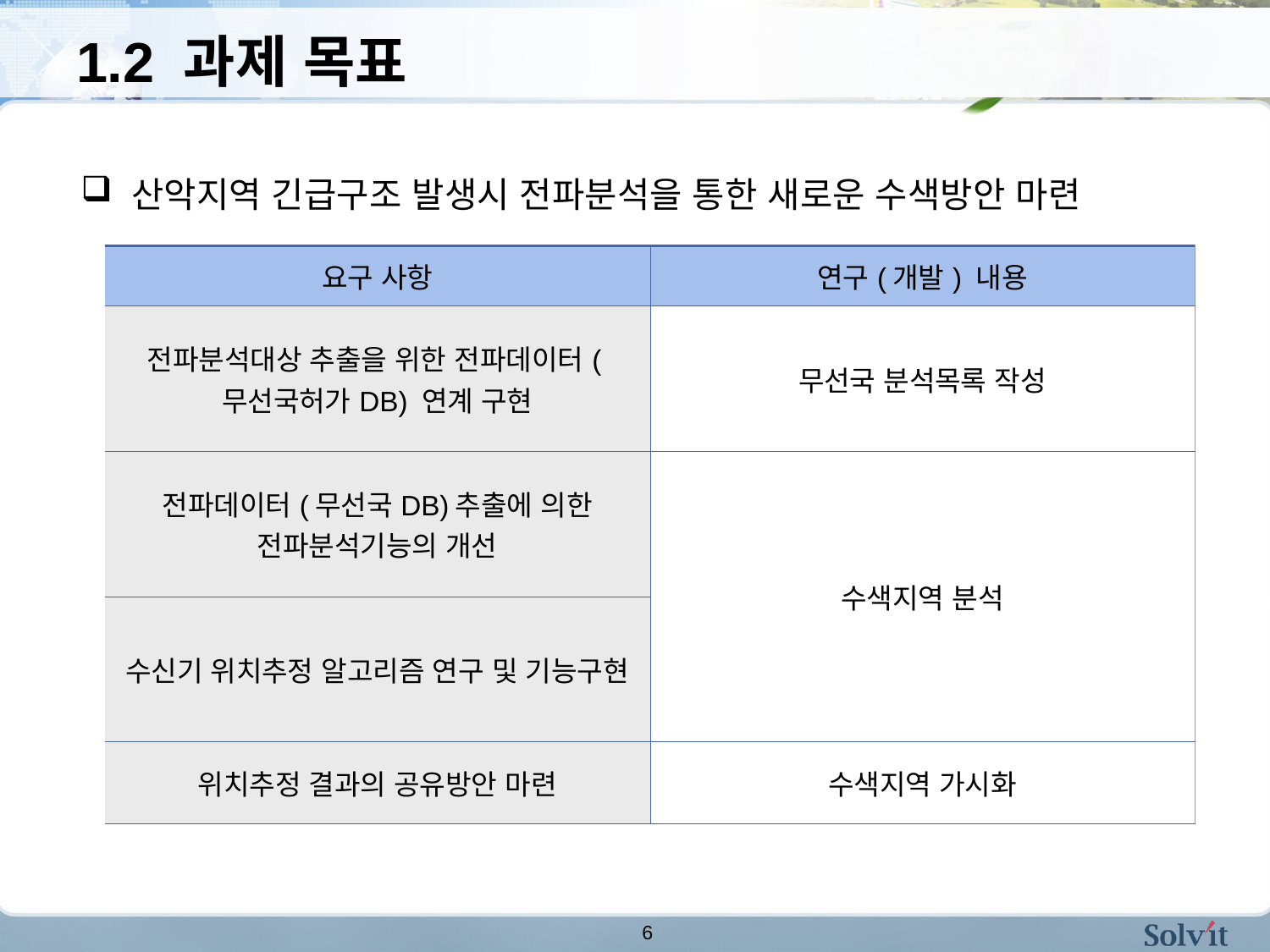

# 1.2 과제 목표
산악지역 긴급구조 발생시 전파분석을 통한 새로운 수색방안 마련

| 요구 사항 | 연구(개발) 내용 |
| --- | --- |
| 전파분석대상 추출을 위한 전파데이터(무선국허가DB) 연계 구현 | 무선국 분석목록 작성 |
| 전파데이터(무선국DB)추출에 의한 전파분석기능의 개선 | 수색지역 분석 |
| 수신기 위치추정 알고리즘 연구 및 기능구현 |  |
| 위치추정 결과의 공유방안 마련 | 수색지역 가시화 |
6